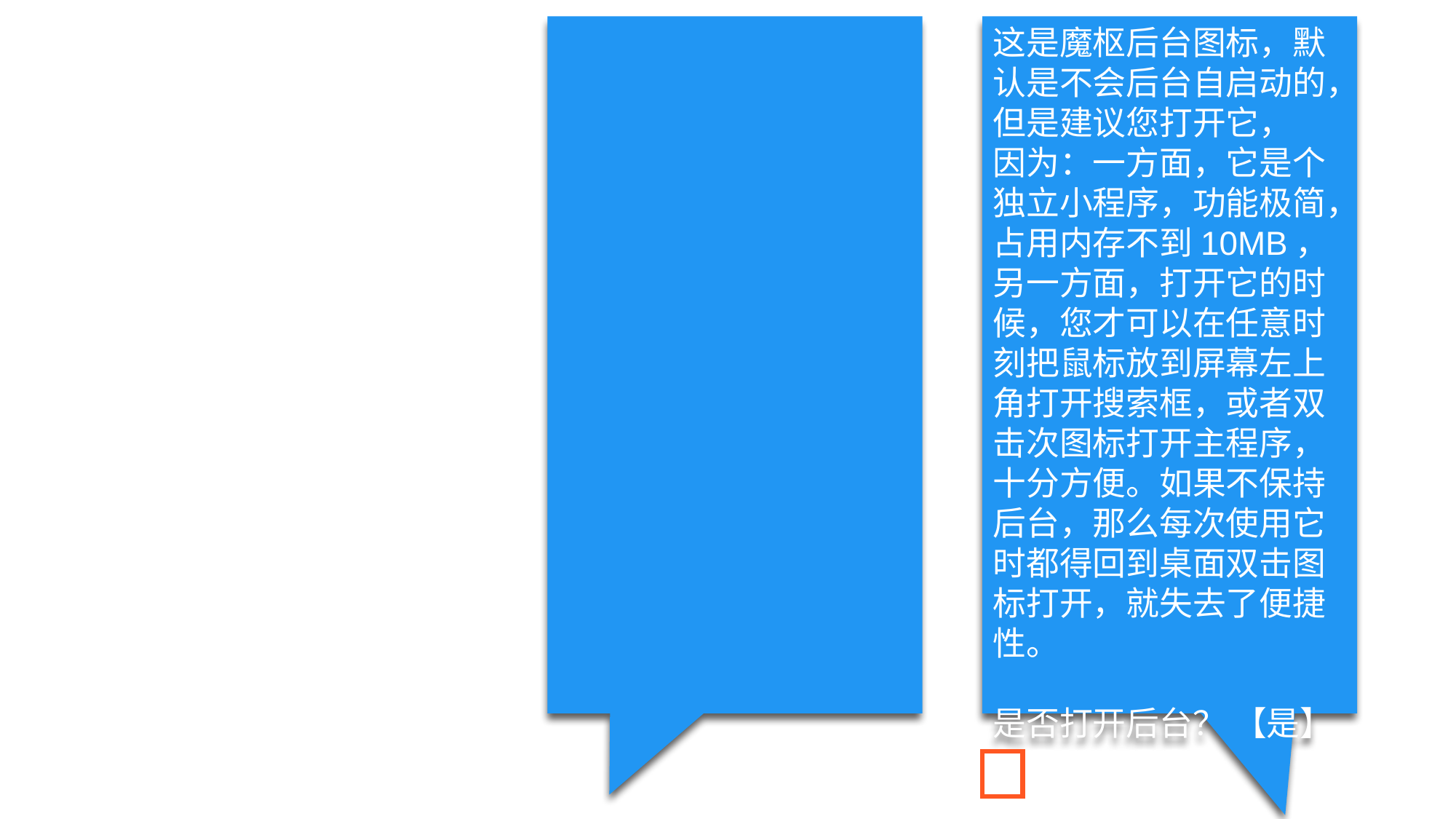

这是魔枢后台图标，默认是不会后台自启动的，但是建议您打开它，
因为：一方面，它是个独立小程序，功能极简，占用内存不到10MB，另一方面，打开它的时候，您才可以在任意时刻把鼠标放到屏幕左上角打开搜索框，或者双击次图标打开主程序，十分方便。如果不保持后台，那么每次使用它时都得回到桌面双击图标打开，就失去了便捷性。

是否打开后台？ 【是】